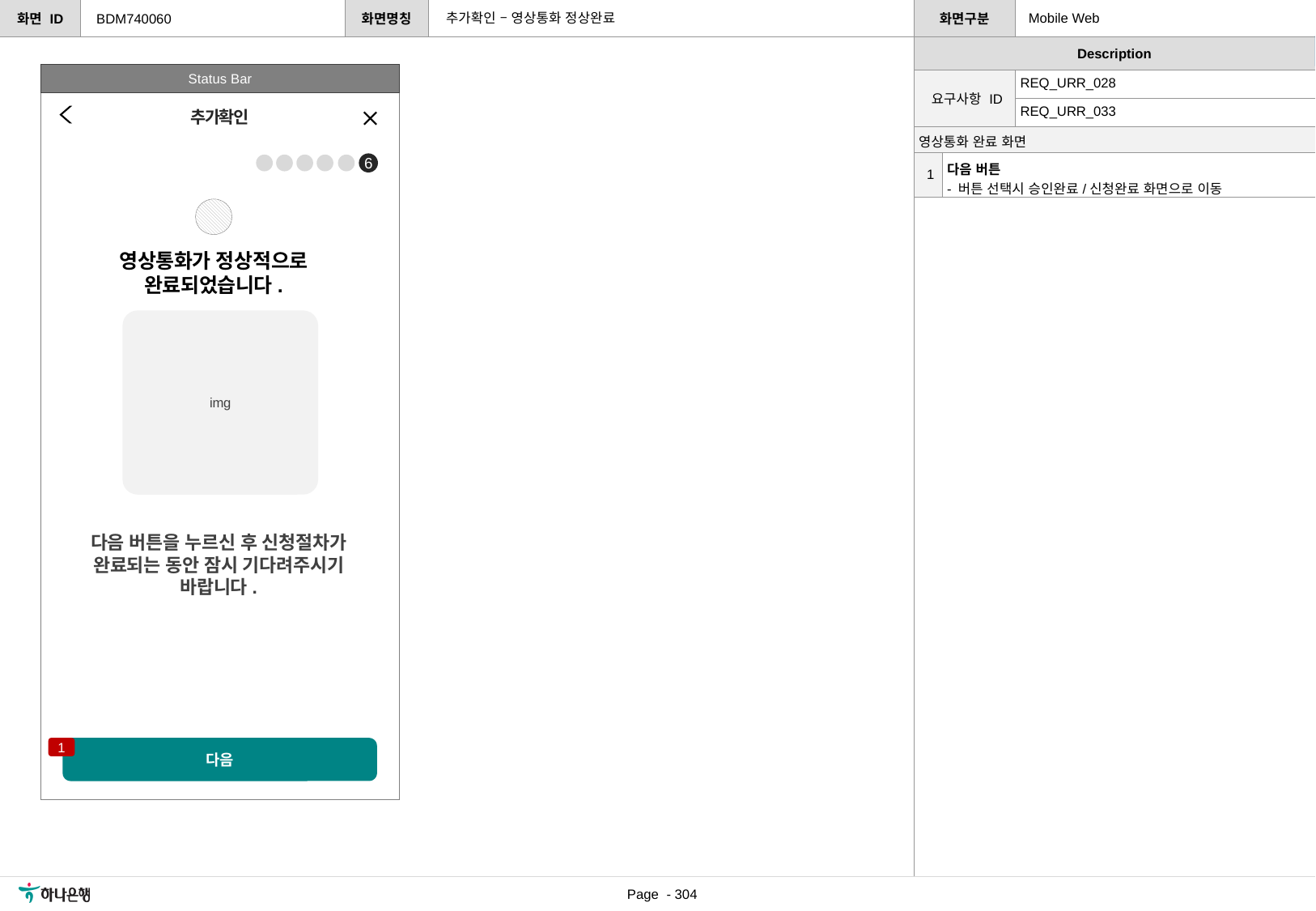

추가확인 – 영상통화 정상완료
Mobile Web
BDM740060
[수정요약] 2023.06.30
*개발 확인사항
해당 페이지 APPX, WEB영역임, 헤더&stepper 통일하여 적용
Status Bar

| 요구사항 ID | REQ\_URR\_028 |
| --- | --- |
|  | REQ\_URR\_033 |

추가확인
| 영상통화 완료 화면 |  |
| --- | --- |
| 1 | 다음 버튼 - 버튼 선택시 승인완료/신청완료 화면으로 이동 |
6

영상통화가 정상적으로
완료되었습니다.
img
다음 버튼을 누르신 후 신청절차가
완료되는 동안 잠시 기다려주시기 바랍니다.
1
다음